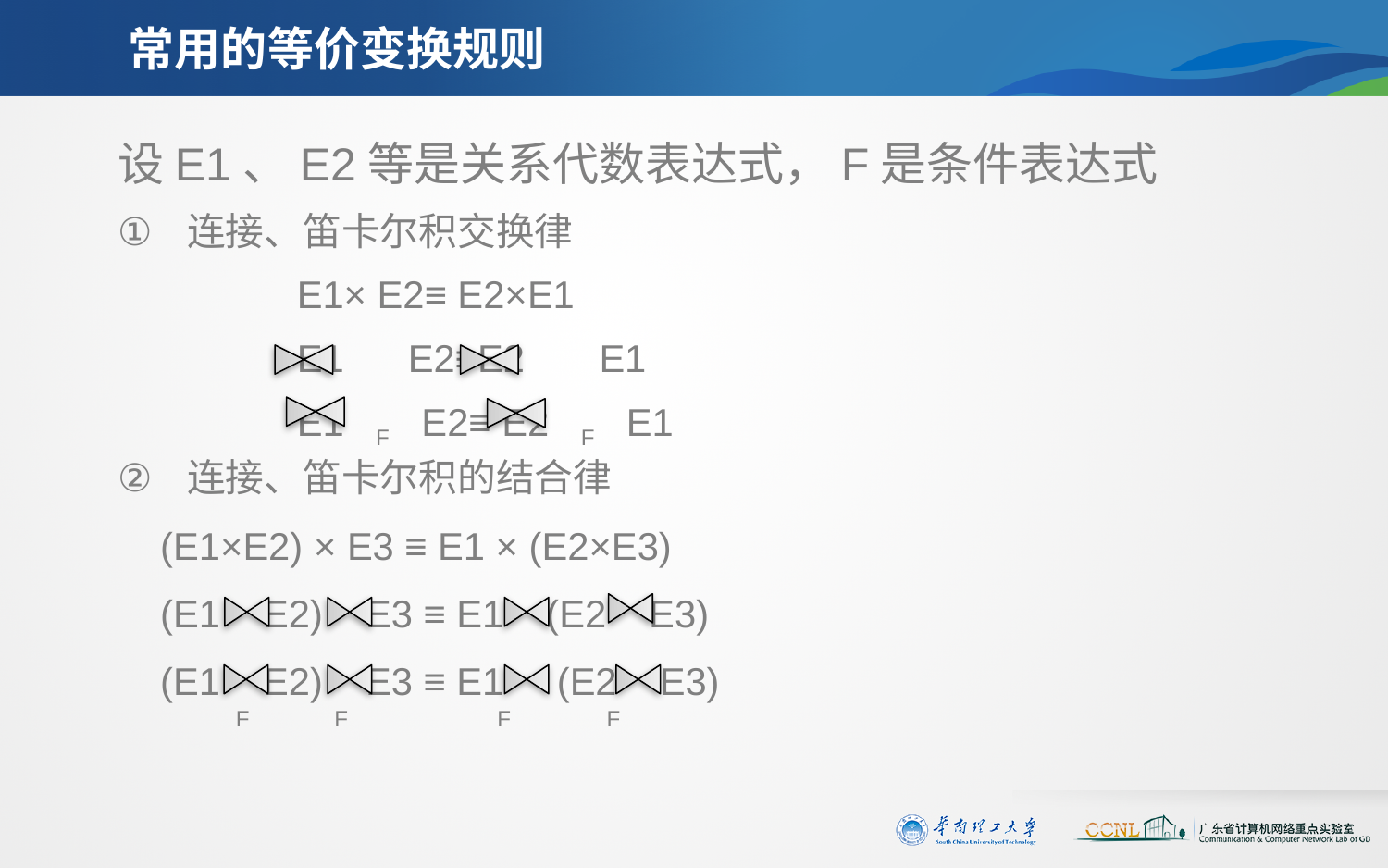

# 常用的等价变换规则
设E1、E2等是关系代数表达式，F是条件表达式
连接、笛卡尔积交换律
		E1× E2≡ E2×E1
		E1      E2≡E2       E1
		E1   F   E2≡ E2   F   E1
连接、笛卡尔积的结合律
    (E1×E2) × E3 ≡ E1 × (E2×E3)
    (E1    E2)    E3 ≡ E1    (E2    E3)
    (E1    E2)    E3 ≡ E1     (E2    E3)
	        F        F              F         F